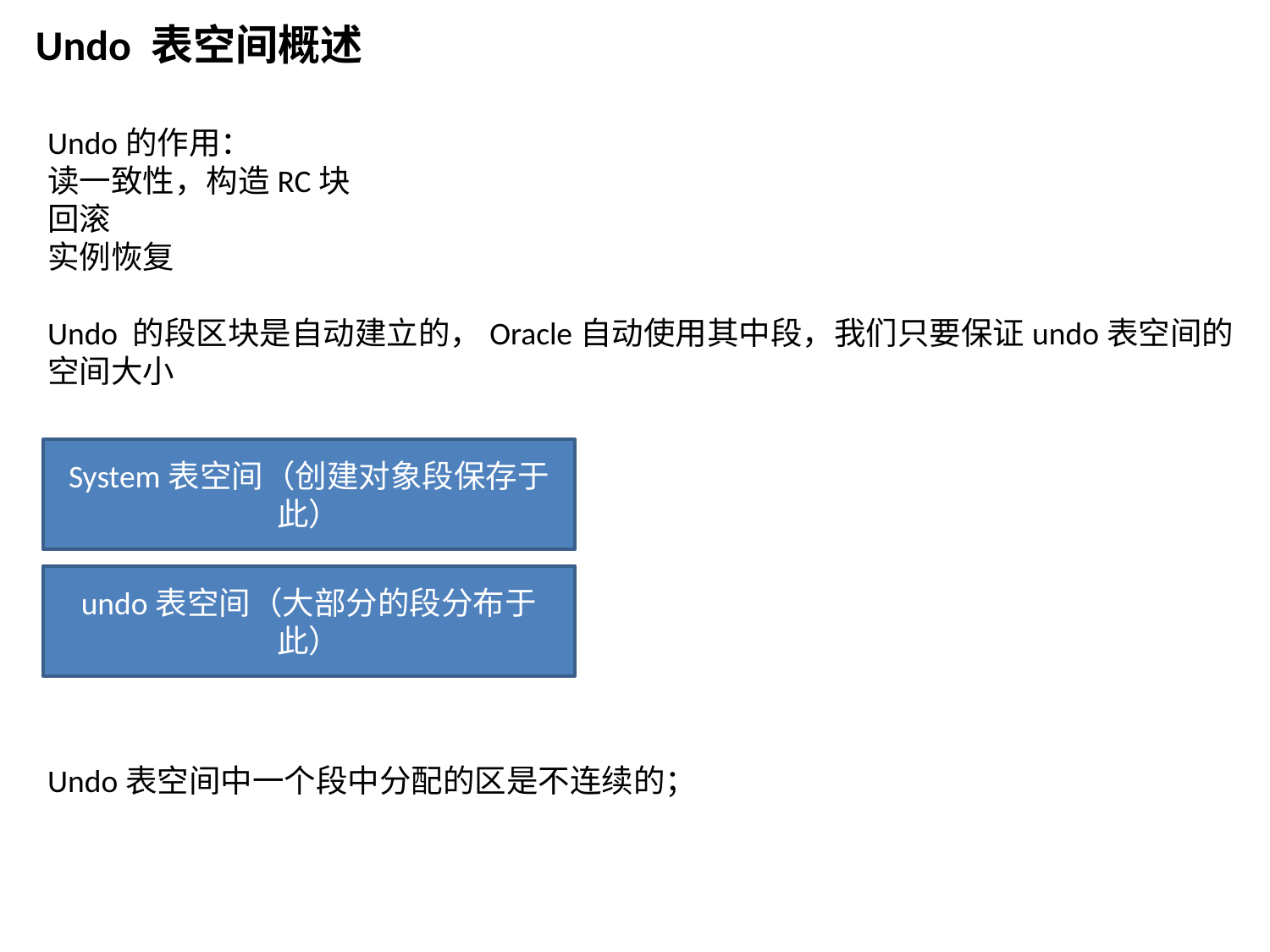

Undo 表空间概述
Undo的作用：
读一致性，构造RC块
回滚
实例恢复

Undo 的段区块是自动建立的，Oracle自动使用其中段，我们只要保证undo表空间的空间大小
System表空间（创建对象段保存于此）
undo表空间（大部分的段分布于此）
Undo表空间中一个段中分配的区是不连续的；